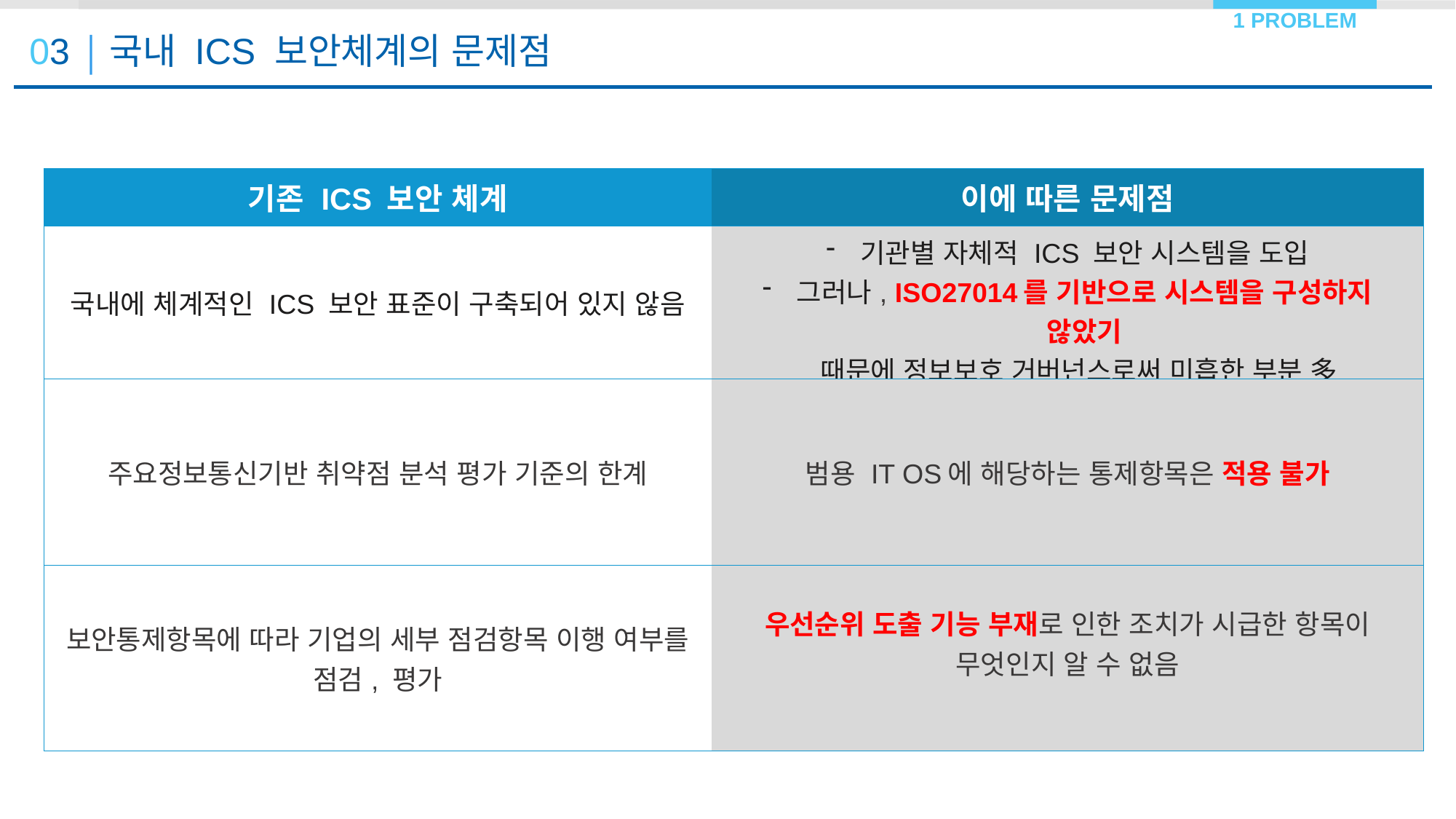

1 PROBLEM
03   국내 ICS 보안체계의 문제점
PROBLEM
| 기존 ICS 보안 체계 | 이에 따른 문제점 |
| --- | --- |
| 국내에 체계적인 ICS 보안 표준이 구축되어 있지 않음 | 기관별 자체적 ICS 보안 시스템을 도입 그러나, ISO27014를 기반으로 시스템을 구성하지 않았기 때문에 정보보호 거버넌스로써 미흡한 부분 多 |
| 주요정보통신기반 취약점 분석 평가 기준의 한계 | 범용 IT OS에 해당하는 통제항목은 적용 불가 |
| 보안통제항목에 따라 기업의 세부 점검항목 이행 여부를 점검, 평가 | 우선순위 도출 기능 부재로 인한 조치가 시급한 항목이 무엇인지 알 수 없음 |
43%